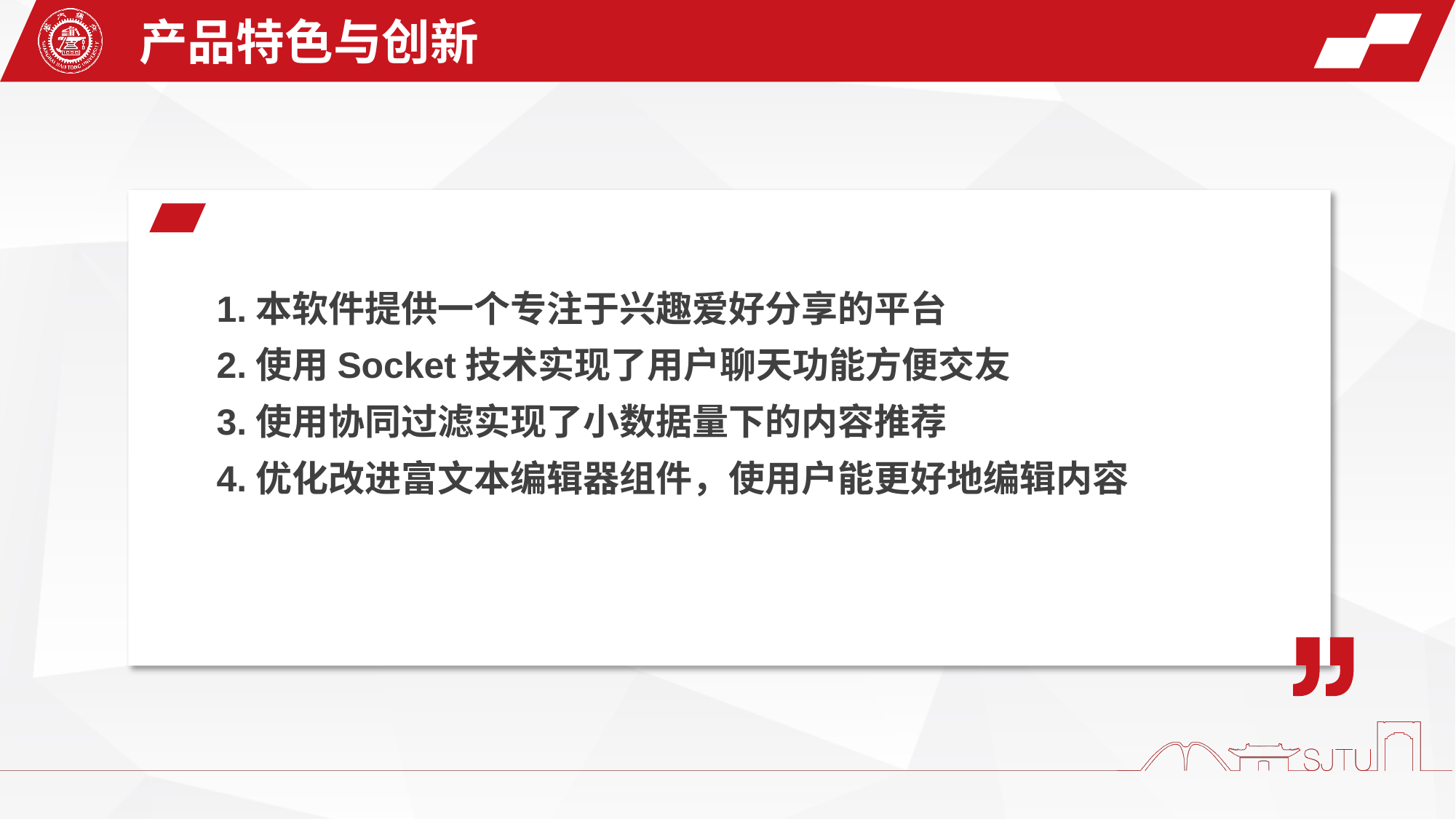

产品特色与创新

1.本软件提供一个专注于兴趣爱好分享的平台
2.使用Socket技术实现了用户聊天功能方便交友
3.使用协同过滤实现了小数据量下的内容推荐
4.优化改进富文本编辑器组件，使用户能更好地编辑内容